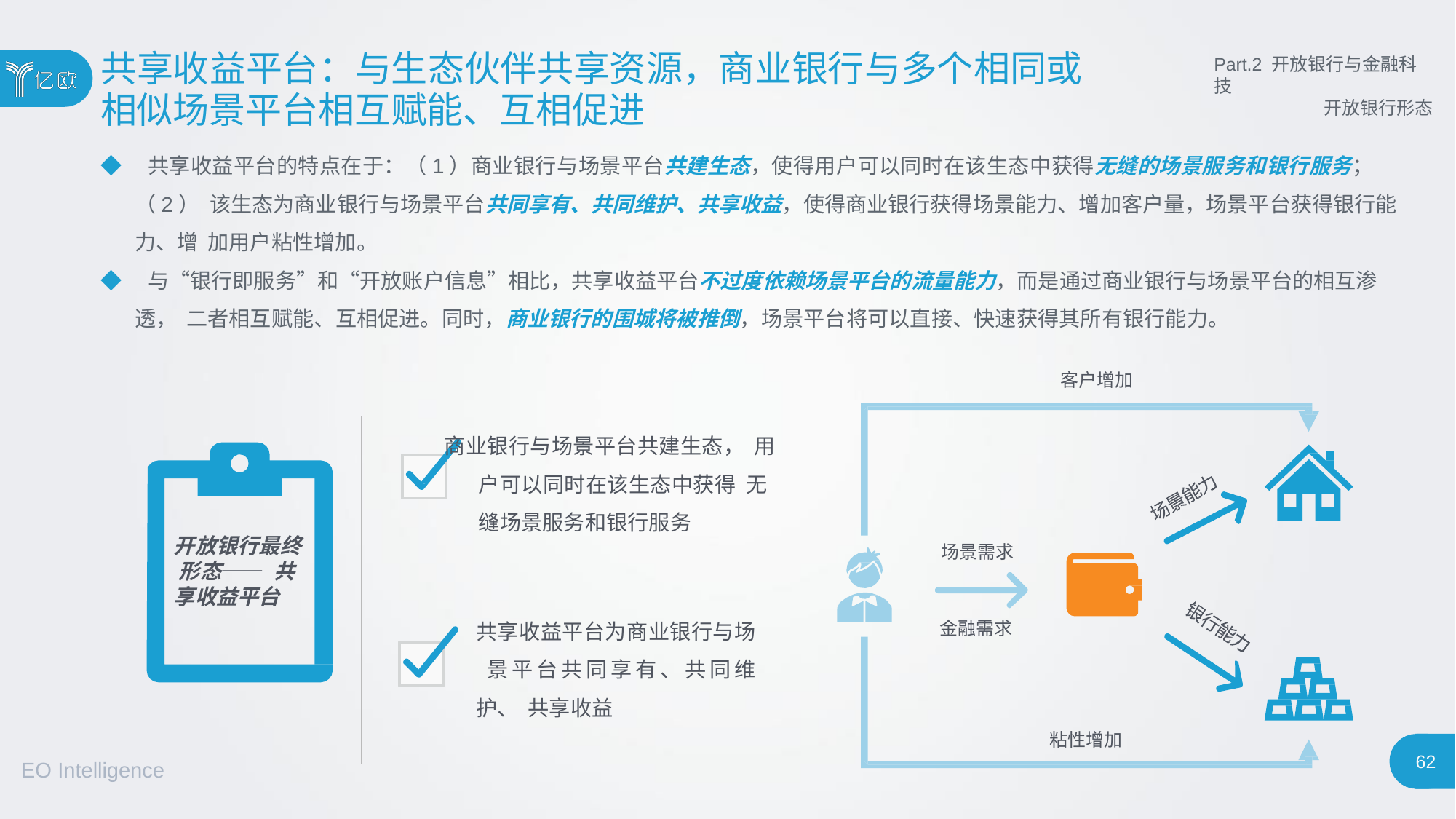

# 共享收益平台：与生态伙伴共享资源，商业银行与多个相同或
相似场景平台相互赋能、互相促进
Part.2 开放银行与金融科技
开放银行形态

◆ 共享收益平台的特点在于：（1）商业银行与场景平台共建生态，使得用户可以同时在该生态中获得无缝的场景服务和银行服务；（2）  该生态为商业银行与场景平台共同享有、共同维护、共享收益，使得商业银行获得场景能力、增加客户量，场景平台获得银行能力、增  加用户粘性增加。
◆ 与“银行即服务”和“开放账户信息”相比，共享收益平台不过度依赖场景平台的流量能力，而是通过商业银行与场景平台的相互渗透，  二者相互赋能、互相促进。同时，商业银行的围城将被推倒，场景平台将可以直接、快速获得其所有银行能力。

客户增加

商业银行与场景平台共建生态，  用户可以同时在该生态中获得  无缝场景服务和银行服务

开放银行最终  形态——  共享收益平台
场景需求

共享收益平台为商业银行与场  景平台共同享有、共同维护、  共享收益
金融需求

粘性增加
62
EO Intelligence